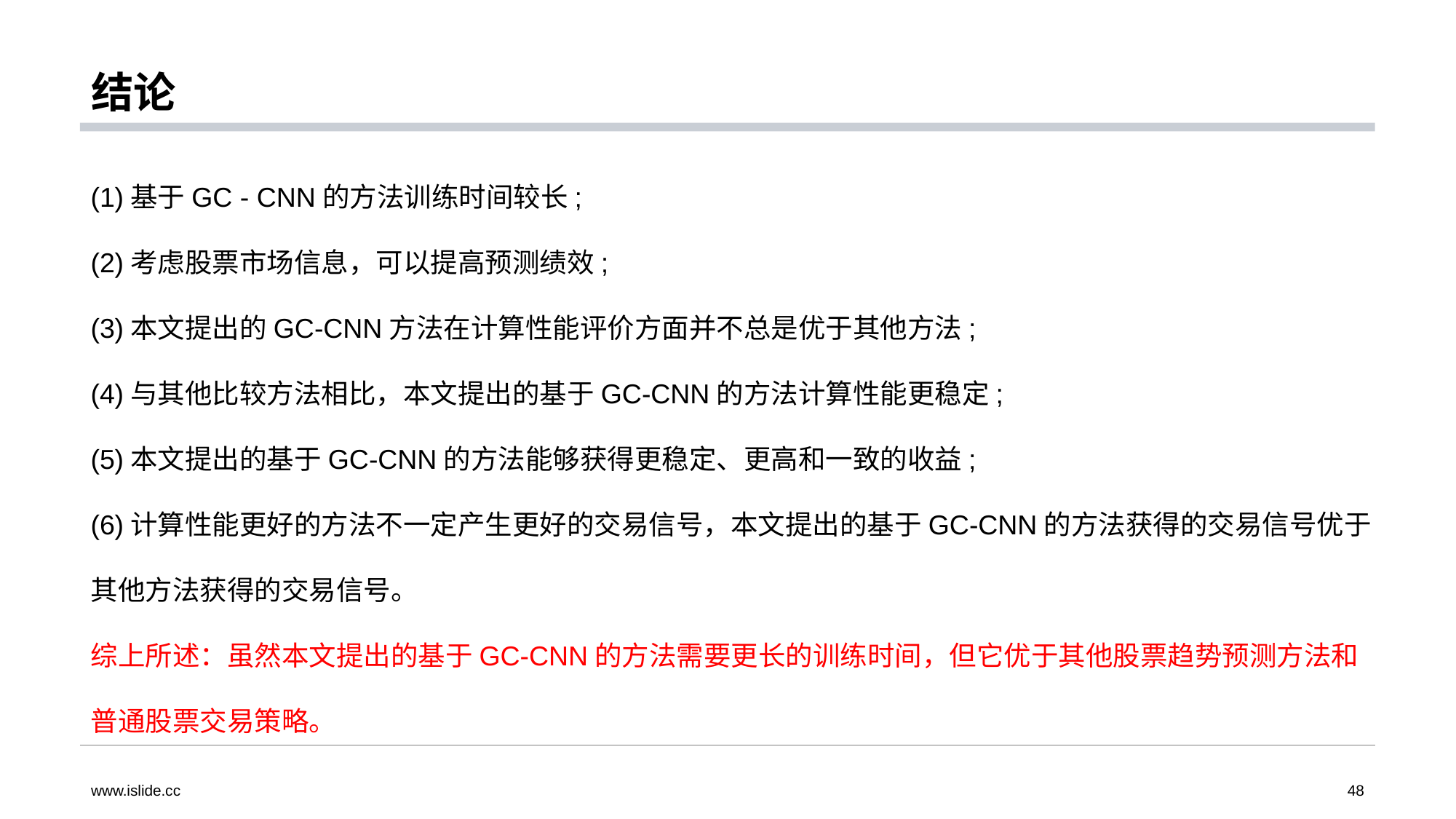

# 结论
(1)基于GC - CNN的方法训练时间较长;
(2)考虑股票市场信息，可以提高预测绩效;
(3)本文提出的GC-CNN方法在计算性能评价方面并不总是优于其他方法;
(4)与其他比较方法相比，本文提出的基于GC-CNN的方法计算性能更稳定;
(5)本文提出的基于GC-CNN的方法能够获得更稳定、更高和一致的收益;
(6)计算性能更好的方法不一定产生更好的交易信号，本文提出的基于GC-CNN的方法获得的交易信号优于其他方法获得的交易信号。
综上所述：虽然本文提出的基于GC-CNN的方法需要更长的训练时间，但它优于其他股票趋势预测方法和普通股票交易策略。
www.islide.cc
48